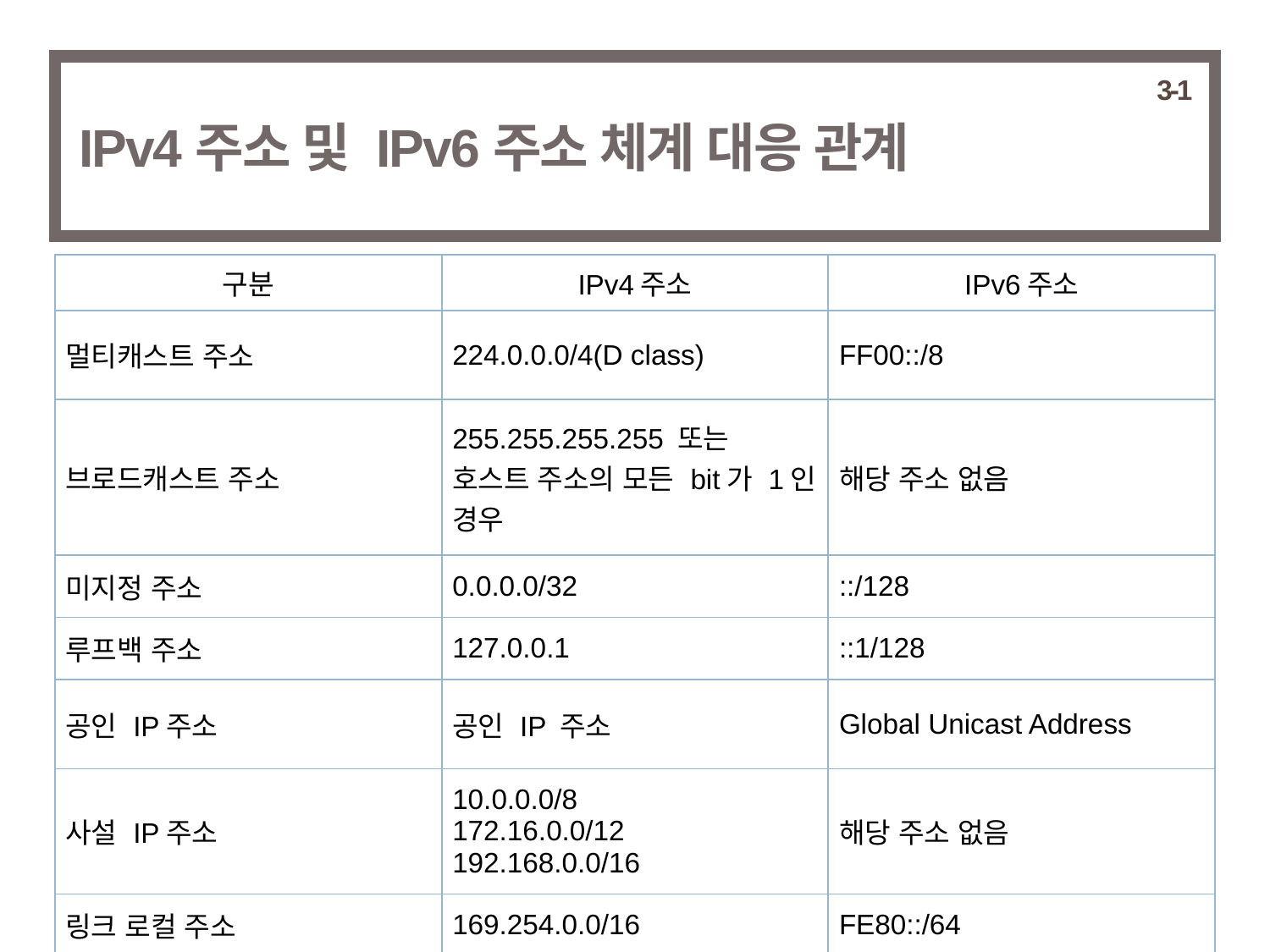

3-1
IPv4주소 및 IPv6주소 체계 대응 관계
| 구분 | IPv4주소 | IPv6주소 |
| --- | --- | --- |
| 멀티캐스트 주소 | 224.0.0.0/4(D class) | FF00::/8 |
| 브로드캐스트 주소 | 255.255.255.255 또는 호스트 주소의 모든 bit가 1인 경우 | 해당 주소 없음 |
| 미지정 주소 | 0.0.0.0/32 | ::/128 |
| 루프백 주소 | 127.0.0.1 | ::1/128 |
| 공인 IP주소 | 공인 IP 주소 | Global Unicast Address |
| 사설 IP주소 | 10.0.0.0/8 172.16.0.0/12 192.168.0.0/16 | 해당 주소 없음 |
| 링크 로컬 주소 | 169.254.0.0/16 | FE80::/64 |